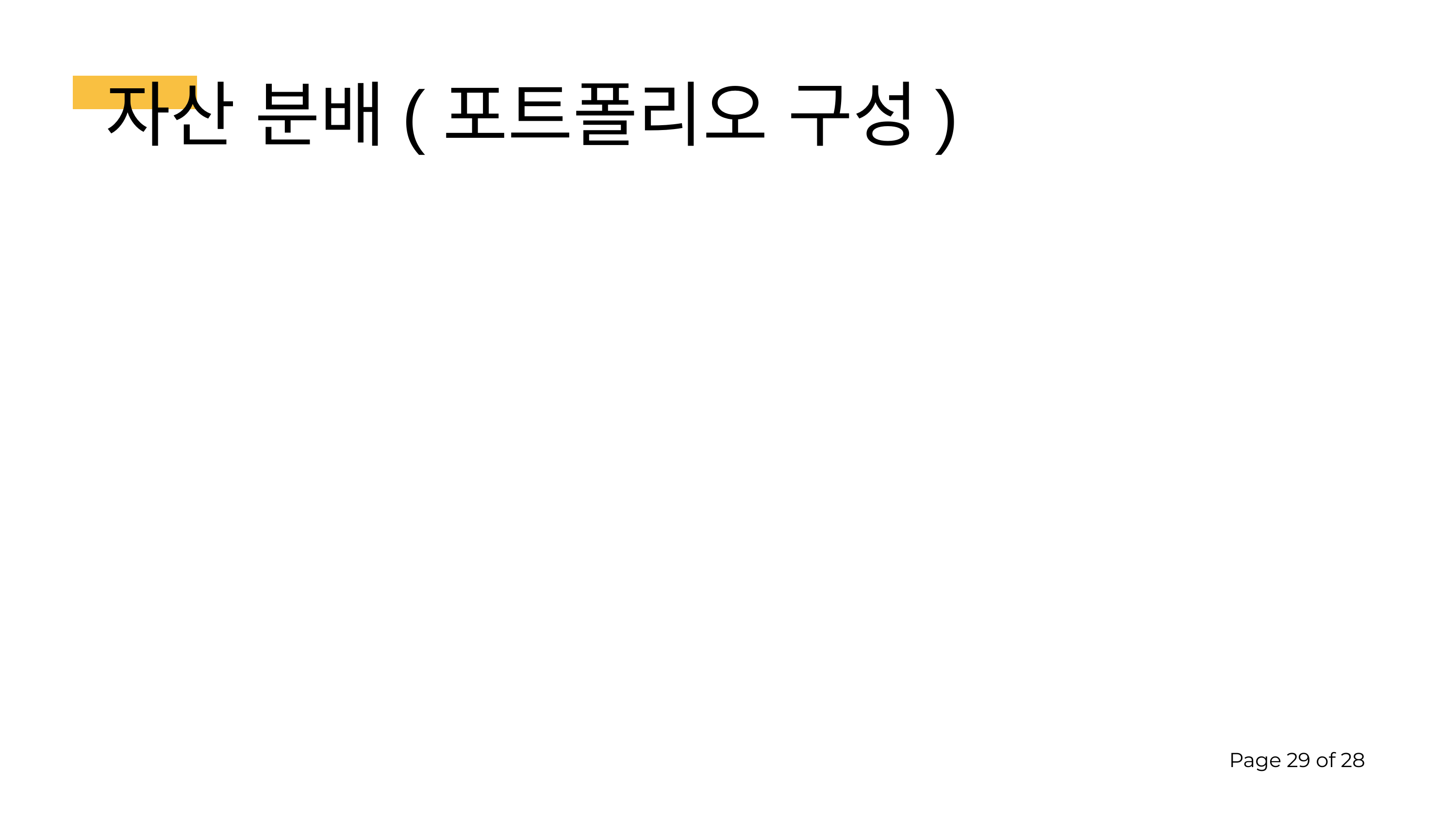

자산 분배(포트폴리오 구성)
Page 29 of 28